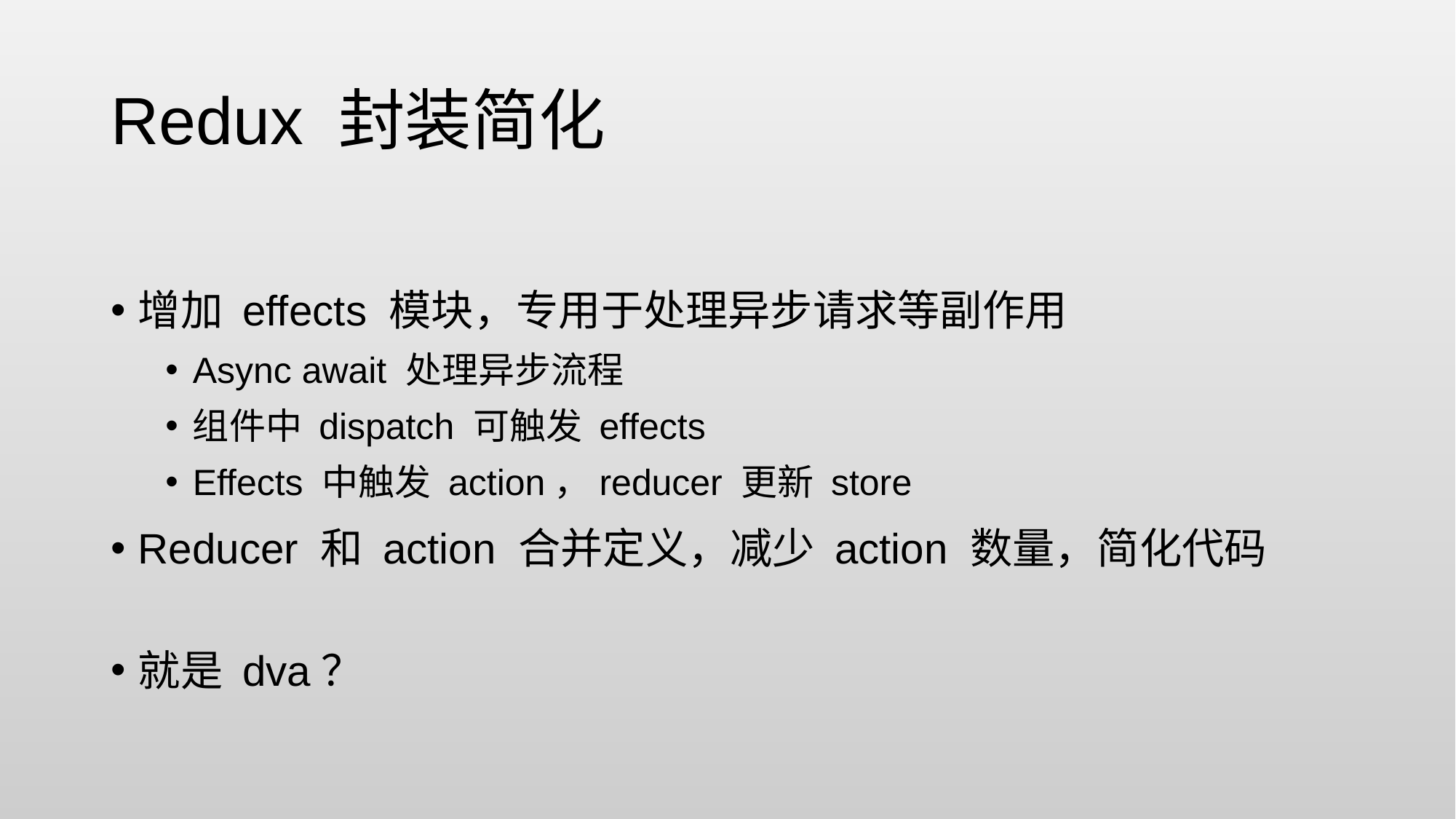

# Redux 封装简化

增加 effects 模块，专用于处理异步请求等副作用
Async await 处理异步流程
组件中 dispatch 可触发 effects
Effects 中触发 action，reducer 更新 store
Reducer 和 action 合并定义，减少 action 数量，简化代码

就是 dva？